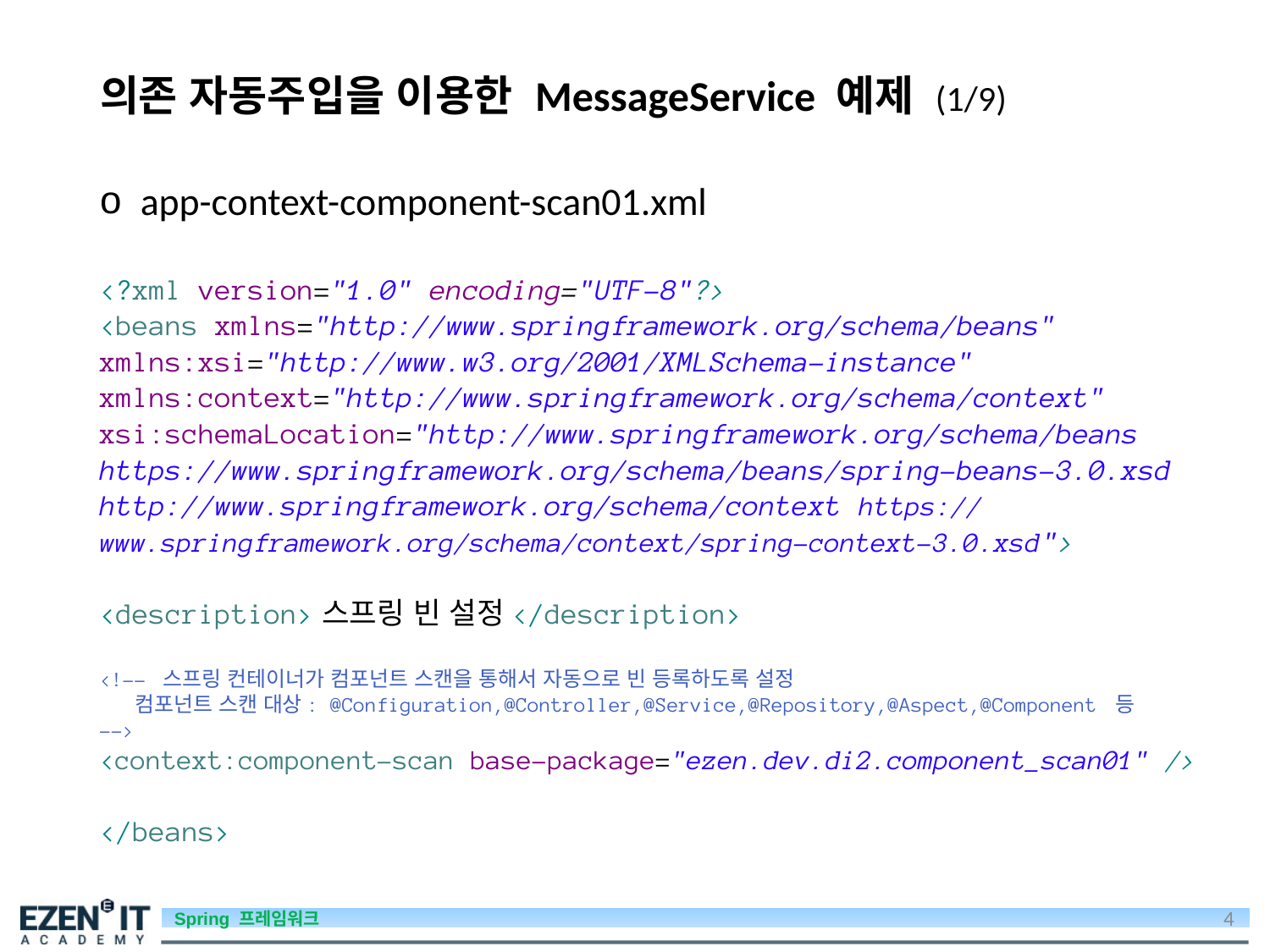

# 의존 자동주입을 이용한 MessageService 예제 (1/9)
 app-context-component-scan01.xml

<?xml version="1.0" encoding="UTF-8"?>
<beans xmlns="http://www.springframework.org/schema/beans"
xmlns:xsi="http://www.w3.org/2001/XMLSchema-instance"
xmlns:context="http://www.springframework.org/schema/context"
xsi:schemaLocation="http://www.springframework.org/schema/beans https://www.springframework.org/schema/beans/spring-beans-3.0.xsd
http://www.springframework.org/schema/context https://www.springframework.org/schema/context/spring-context-3.0.xsd">

<description>스프링 빈 설정</description>

<!-- 스프링 컨테이너가 컴포넌트 스캔을 통해서 자동으로 빈 등록하도록 설정
     컴포넌트 스캔 대상: @Configuration,@Controller,@Service,@Repository,@Aspect,@Component 등
-->
<context:component-scan base-package="ezen.dev.di2.component_scan01" />

</beans>
4